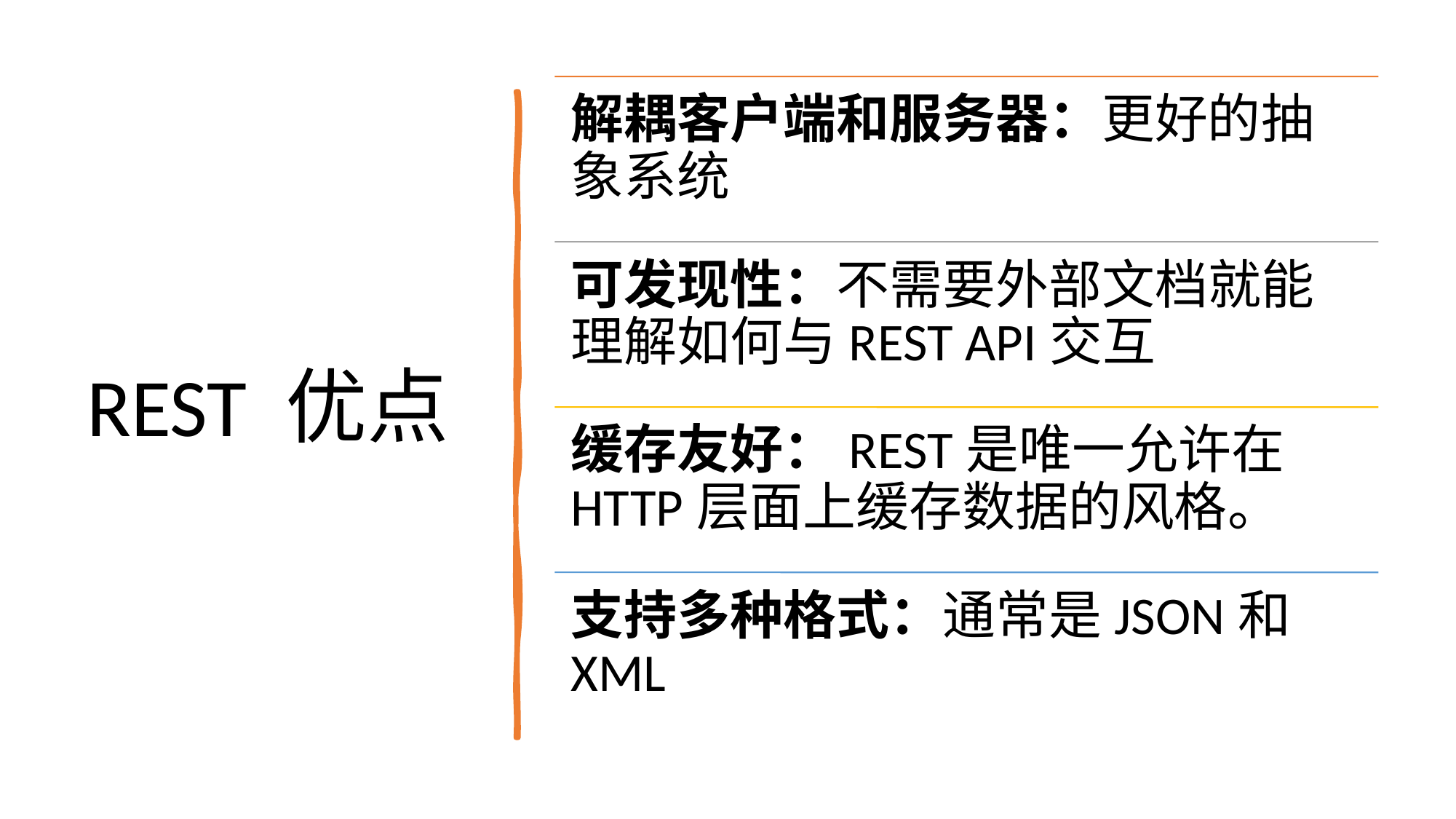

解耦客户端和服务器：更好的抽象系统
可发现性：不需要外部文档就能理解如何与REST API交互
缓存友好：REST是唯一允许在HTTP层面上缓存数据的风格。
支持多种格式：通常是JSON和XML
# REST 优点